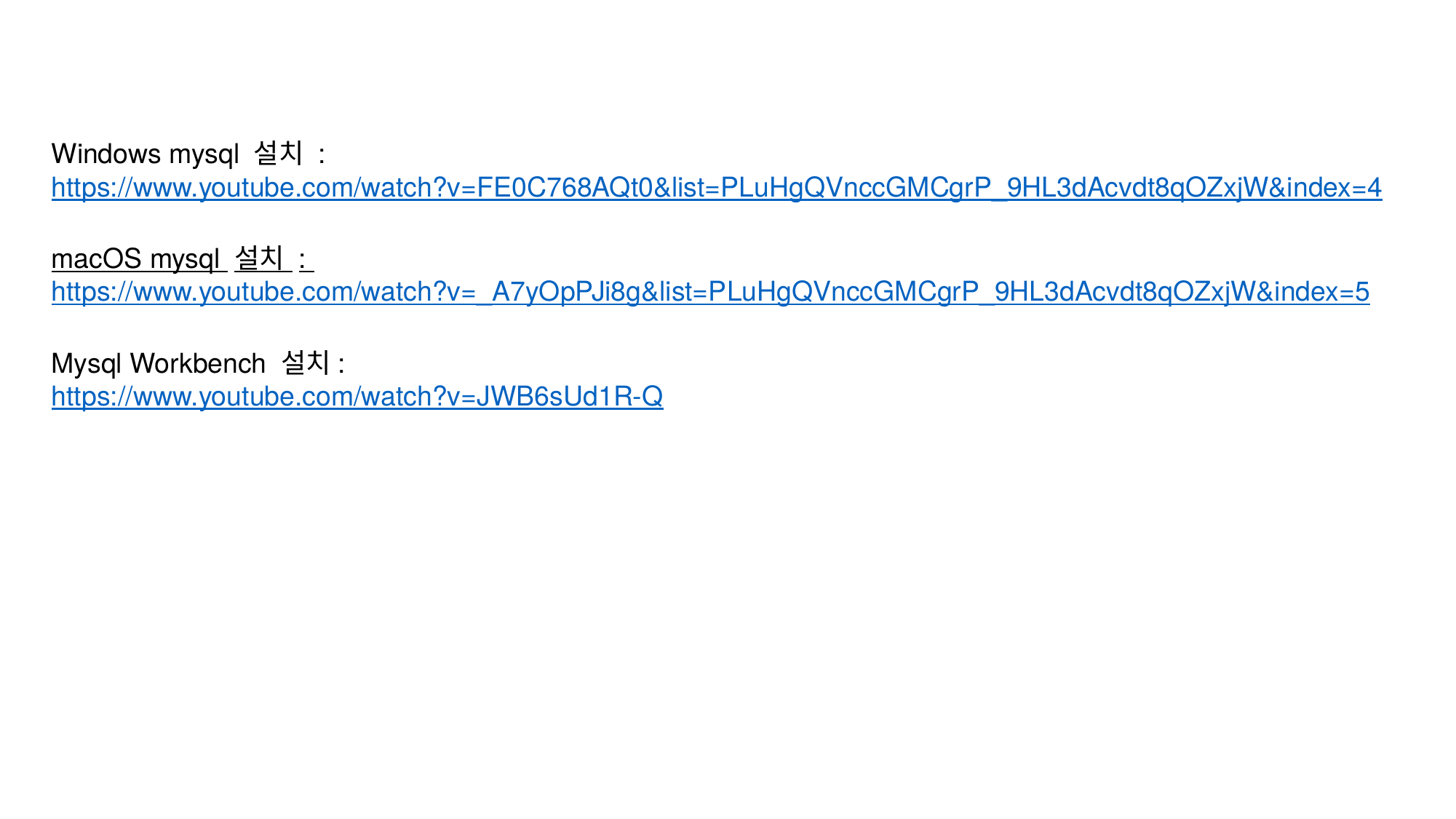

Windows mysql 설치 : https://www.youtube.com/watch?v=FE0C768AQt0&list=PLuHgQVnccGMCgrP_9HL3dAcvdt8qOZxjW&index=4
macOS mysql 설치 : https://www.youtube.com/watch?v=_A7yOpPJi8g&list=PLuHgQVnccGMCgrP_9HL3dAcvdt8qOZxjW&index=5
Mysql Workbench 설치:
https://www.youtube.com/watch?v=JWB6sUd1R-Q